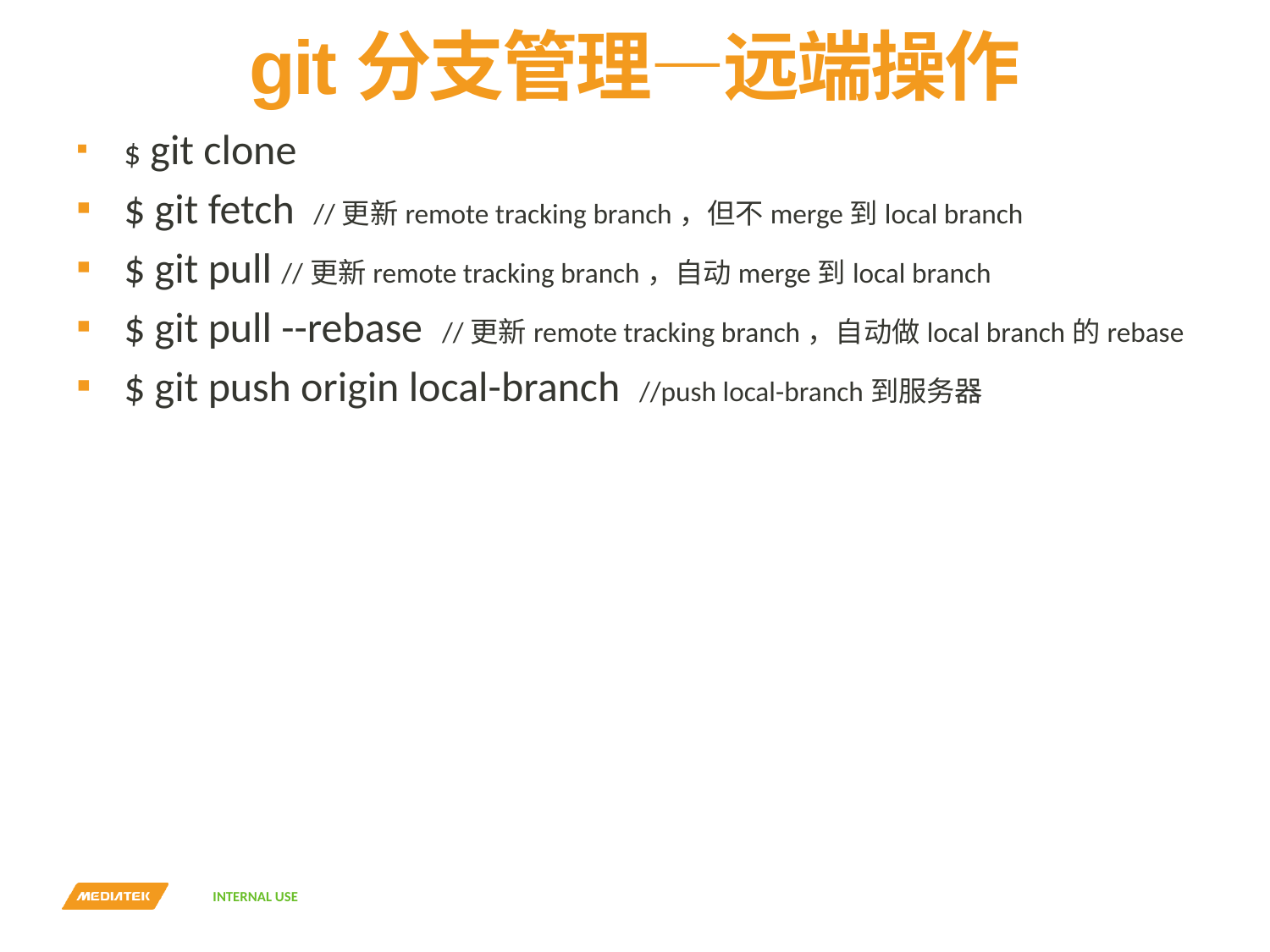

# git分支管理—远端操作
$ git clone
$ git fetch  //更新remote tracking branch，但不merge到local branch
$ git pull //更新remote tracking branch，自动merge到local branch
$ git pull --rebase  //更新remote tracking branch，自动做local branch的rebase
$ git push origin local-branch  //push local-branch到服务器